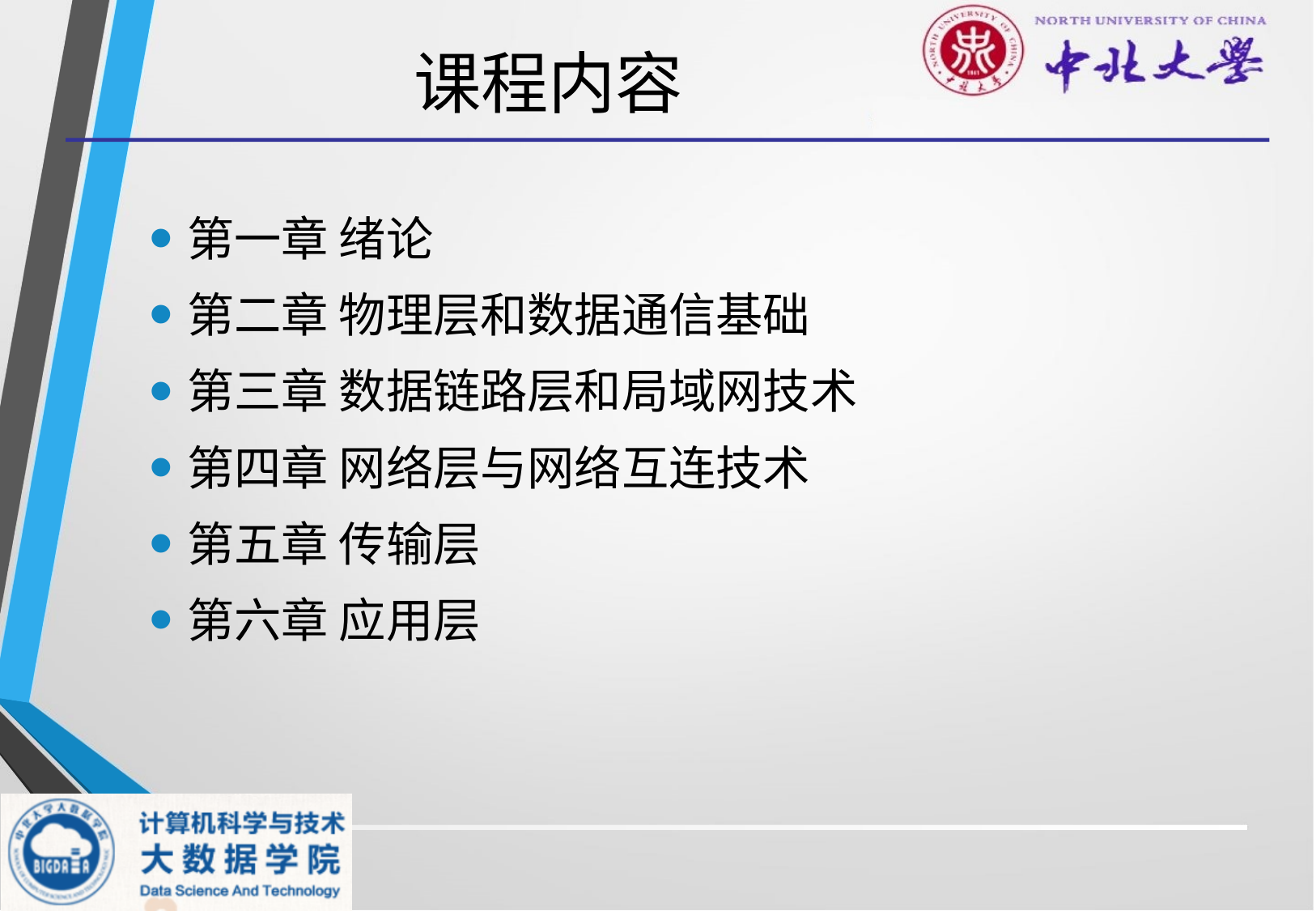

# 课程内容
第一章 绪论
第二章 物理层和数据通信基础
第三章 数据链路层和局域网技术
第四章 网络层与网络互连技术
第五章 传输层
第六章 应用层
5